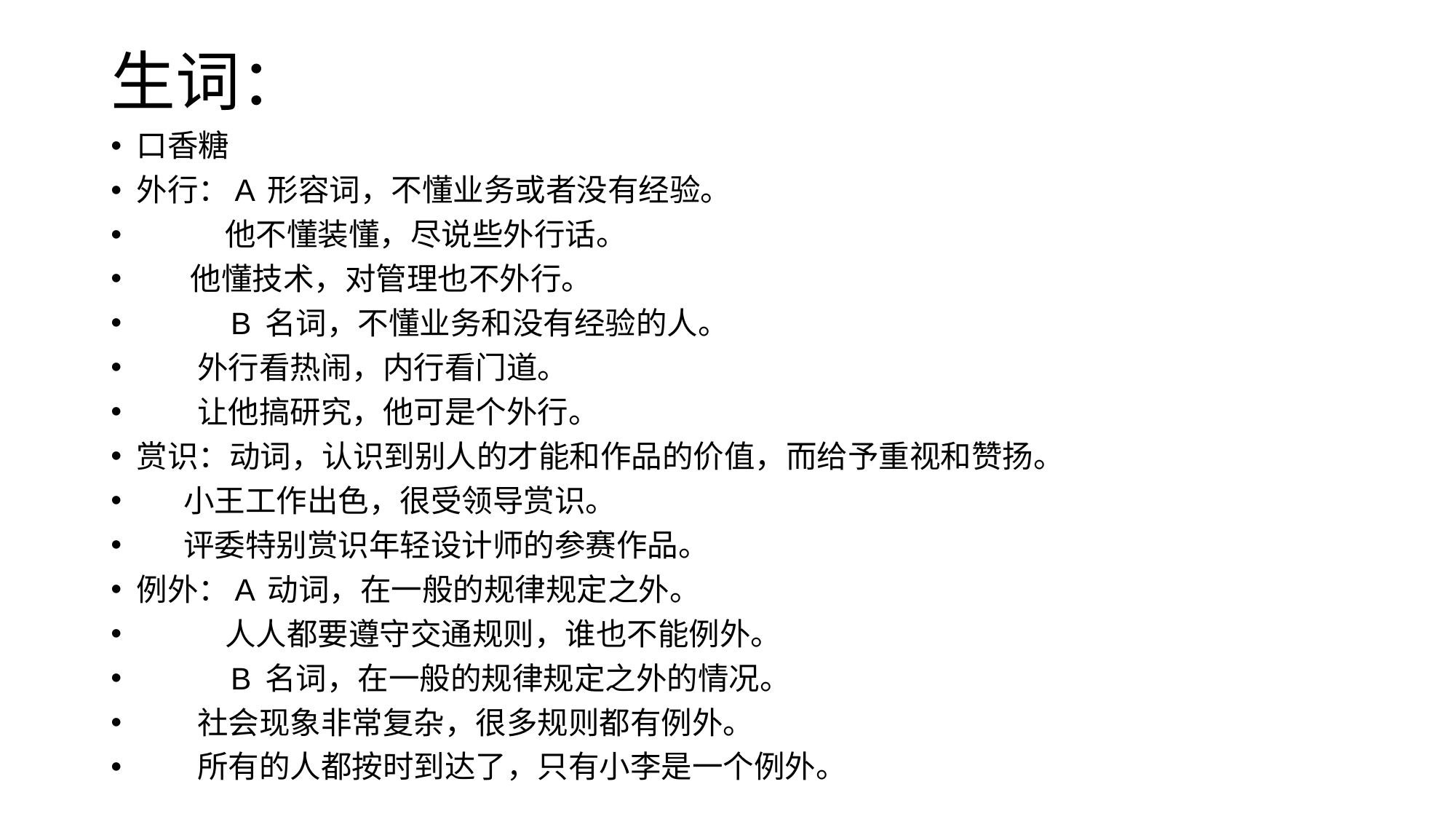

# 生词：
口香糖
外行：A 形容词，不懂业务或者没有经验。
            他不懂装懂，尽说些外行话。
       他懂技术，对管理也不外行。
           B 名词，不懂业务和没有经验的人。
        外行看热闹，内行看门道。
        让他搞研究，他可是个外行。
赏识：动词，认识到别人的才能和作品的价值，而给予重视和赞扬。
      小王工作出色，很受领导赏识。
      评委特别赏识年轻设计师的参赛作品。
例外：A 动词，在一般的规律规定之外。
            人人都要遵守交通规则，谁也不能例外。
           B 名词，在一般的规律规定之外的情况。
        社会现象非常复杂，很多规则都有例外。
        所有的人都按时到达了，只有小李是一个例外。